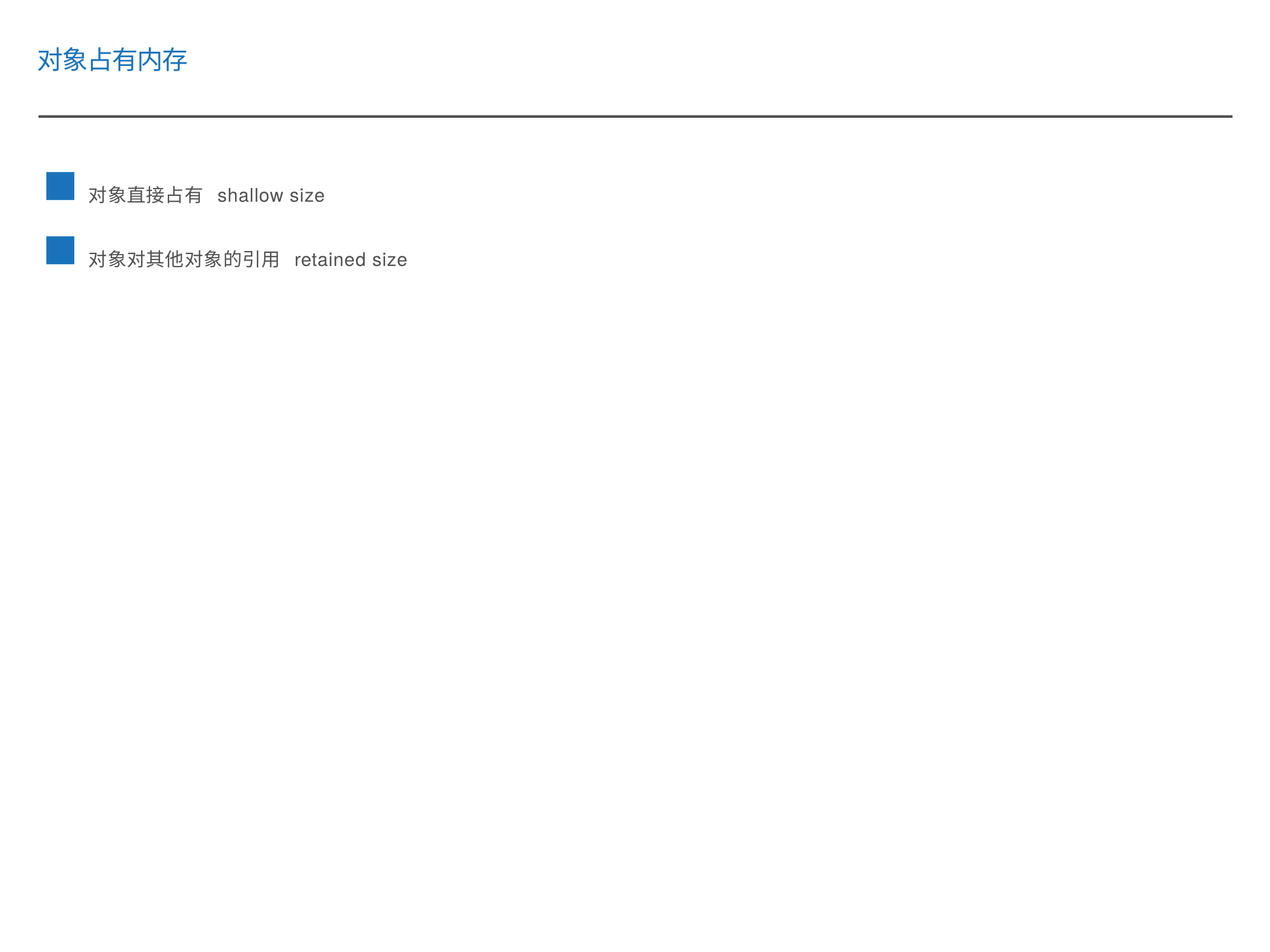

对象占有内存
对象直接占有 shallow size
对象对其他对象的引用 retained size